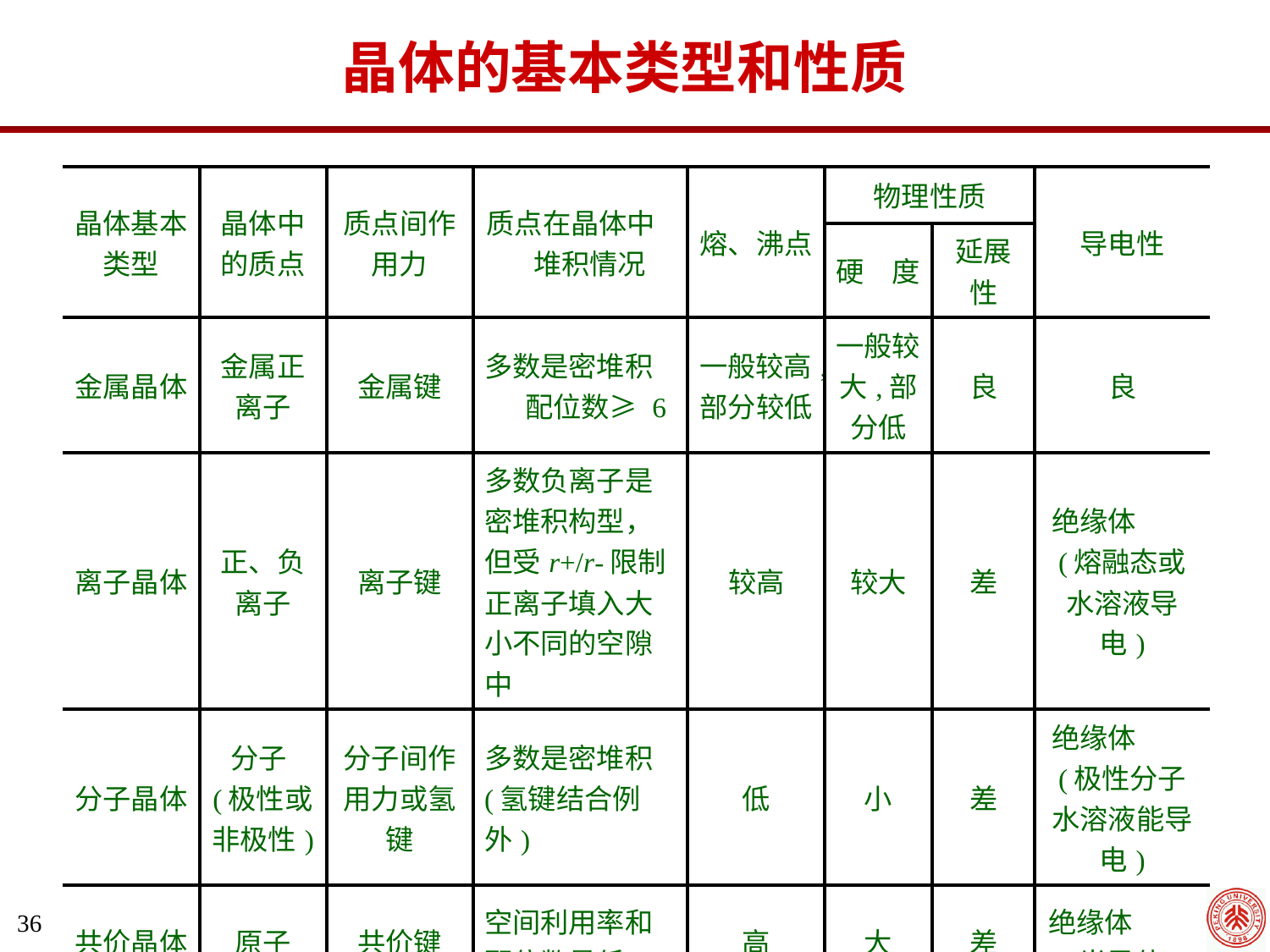

晶体的基本类型和性质

| 晶体基本类型 | 晶体中的质点 | 质点间作用力 | 质点在晶体中 堆积情况 | 熔、沸点 | 物理性质 |  | 导电性 |
| --- | --- | --- | --- | --- | --- | --- | --- |
|  |  |  |  |  | 硬　度 | 延展性 |  |
| 金属晶体 | 金属正离子 | 金属键 | 多数是密堆积 　 配位数≥ 6 | 一般较高,部分较低 | 一般较大,部分低 | 良 | 良 |
| 离子晶体 | 正、负离子 | 离子键 | 多数负离子是密堆积构型，但受r+/r-限制正离子填入大小不同的空隙中 | 较高 | 较大 | 差 | 绝缘体 (熔融态或水溶液导电) |
| 分子晶体 | 分子(极性或非极性) | 分子间作用力或氢键 | 多数是密堆积(氢键结合例外) | 低 | 小 | 差 | 绝缘体 (极性分子水溶液能导电) |
| 共价晶体 | 原子 | 共价键 | 空间利用率和配位数最低 | 高 | 大 | 差 | 绝缘体 (半导体) |
36